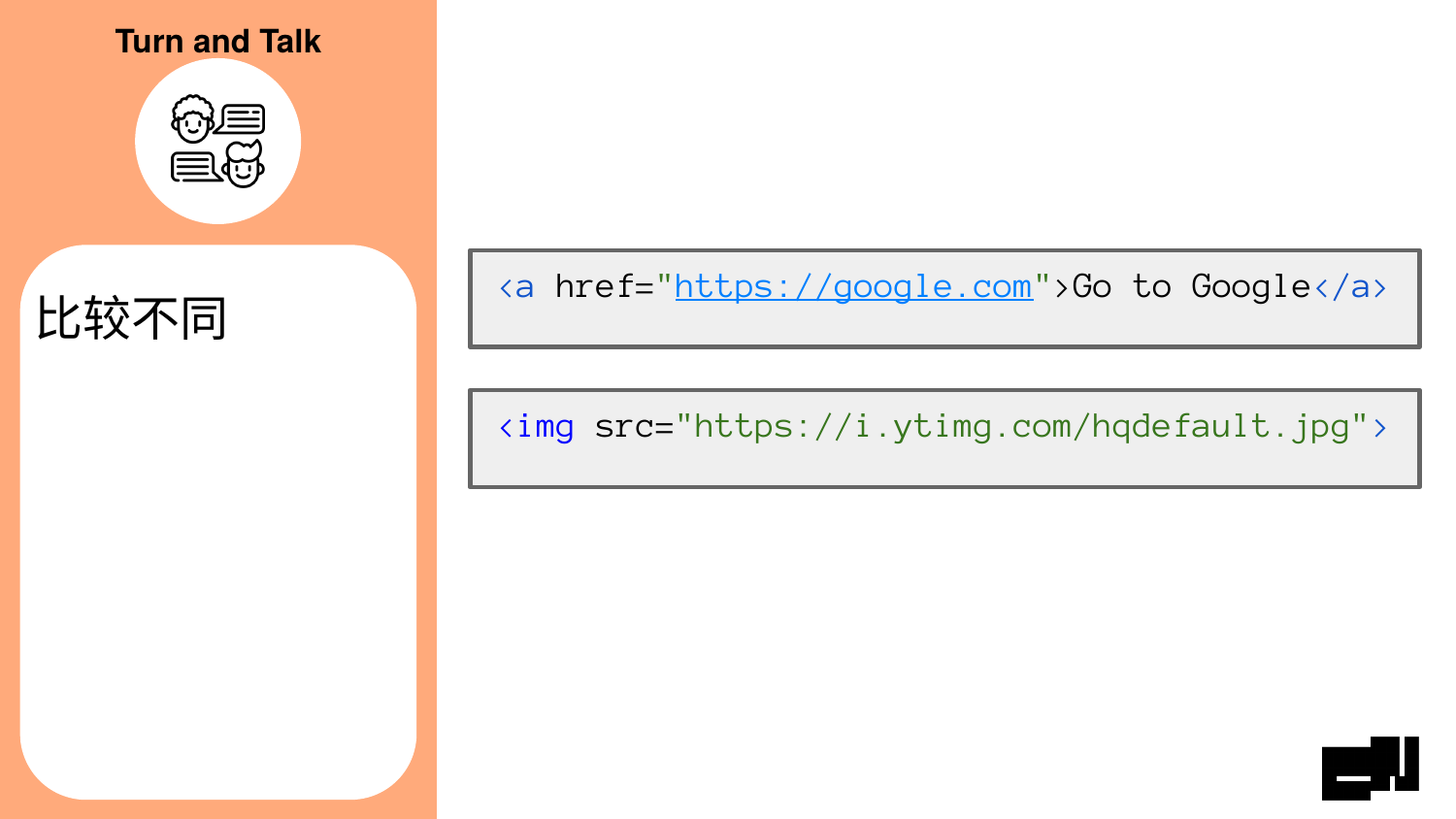

<a href="https://google.com">Go to Google</a>

# 比较不同
<img src="https://i.ytimg.com/hqdefault.jpg">